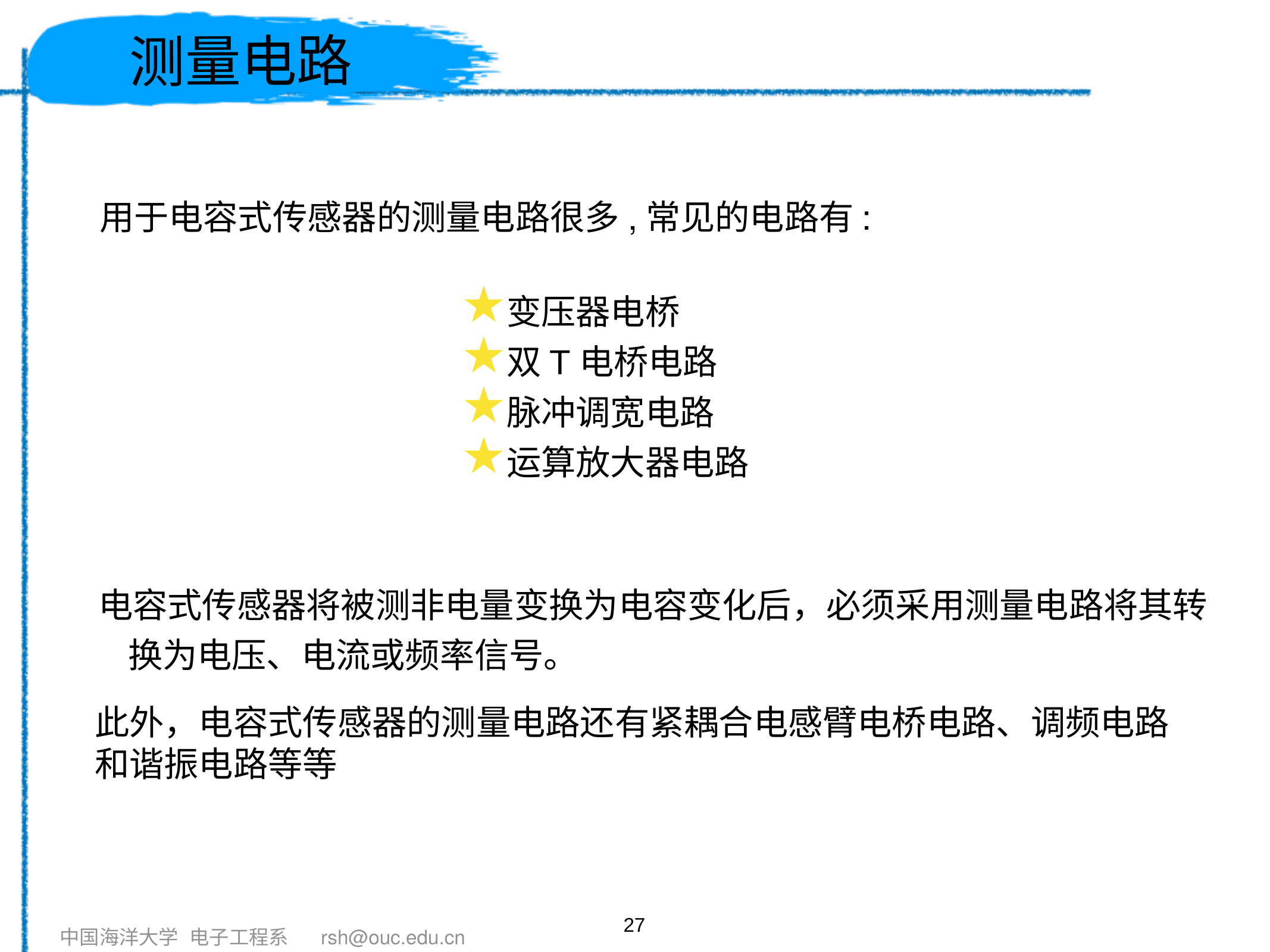

# 测量电路
用于电容式传感器的测量电路很多,常见的电路有:
变压器电桥
双T电桥电路
脉冲调宽电路
运算放大器电路
 电容式传感器将被测非电量变换为电容变化后，必须采用测量电路将其转换为电压、电流或频率信号。
此外，电容式传感器的测量电路还有紧耦合电感臂电桥电路、调频电路和谐振电路等等
27